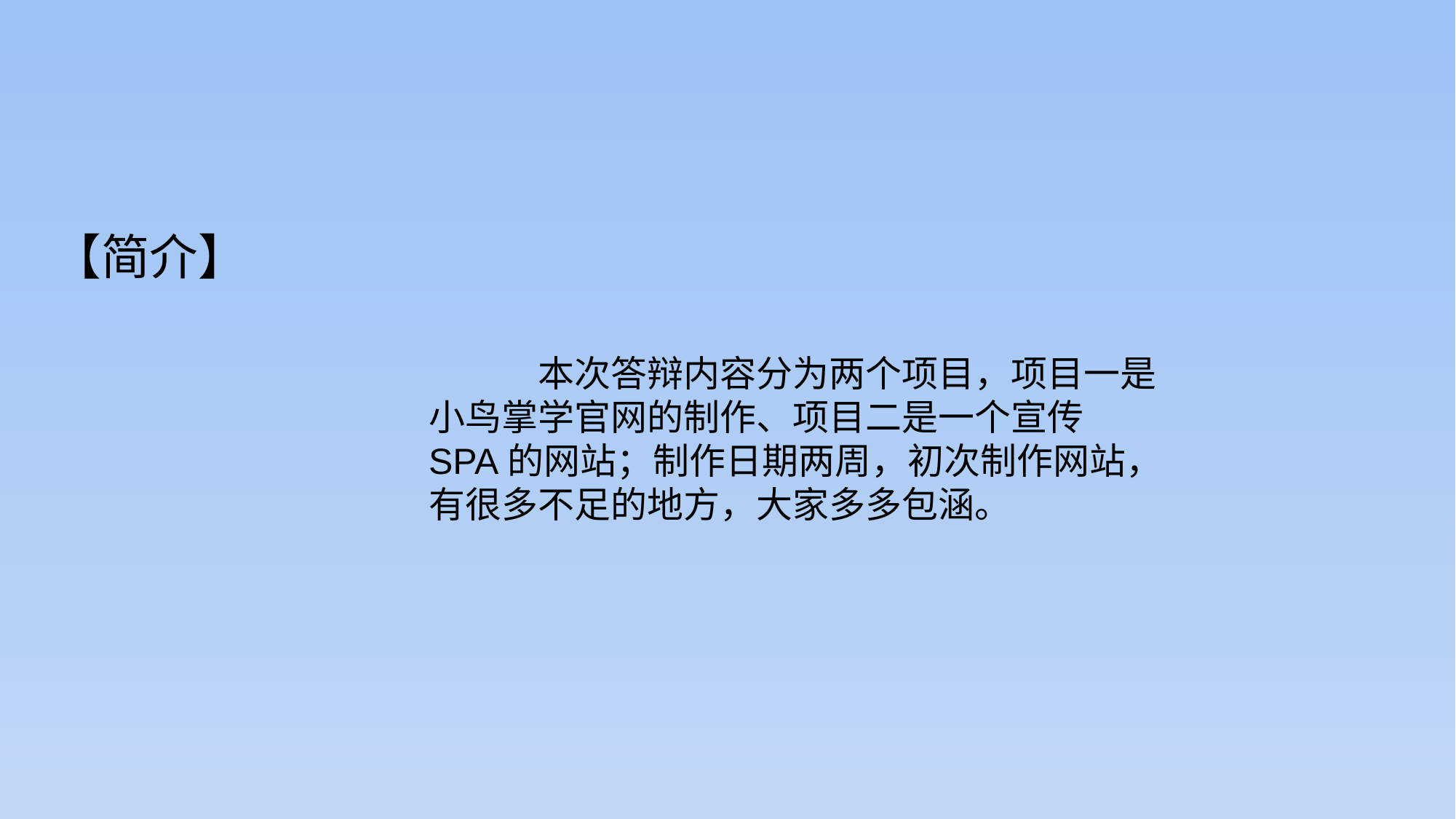

【简介】
	本次答辩内容分为两个项目，项目一是小鸟掌学官网的制作、项目二是一个宣传SPA的网站；制作日期两周，初次制作网站，有很多不足的地方，大家多多包涵。